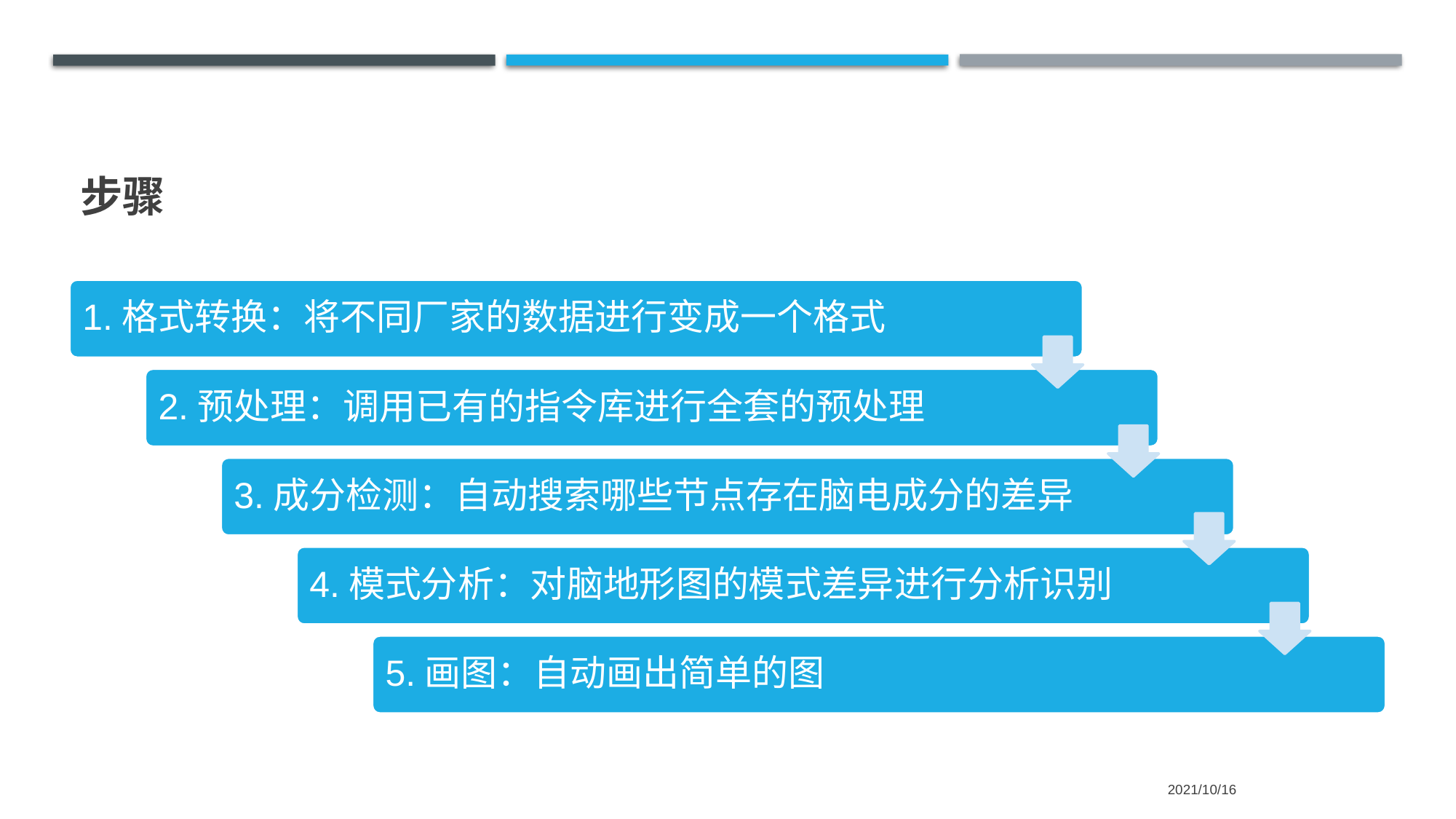

# 步骤
1.格式转换：将不同厂家的数据进行变成一个格式

2.预处理：调用已有的指令库进行全套的预处理

3.成分检测：自动搜索哪些节点存在脑电成分的差异

4.模式分析：对脑地形图的模式差异进行分析识别

5.画图：自动画出简单的图
2021/10/16